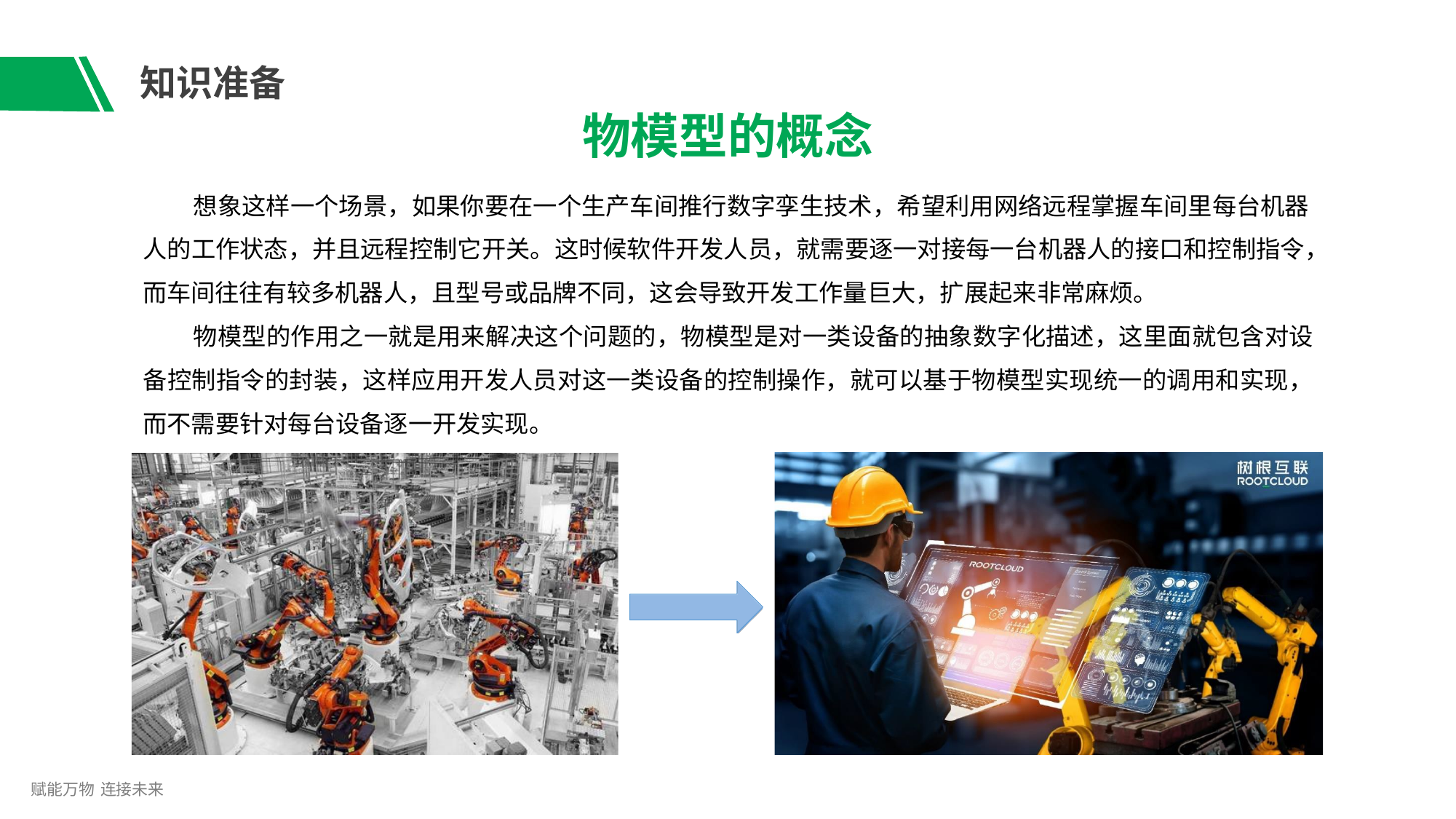

# 知识准备
物模型的概念
想象这样一个场景，如果你要在一个生产车间推行数字孪生技术，希望利用网络远程掌握车间里每台机器 人的工作状态，并且远程控制它开关。这时候软件开发人员，就需要逐一对接每一台机器人的接口和控制指令， 而车间往往有较多机器人，且型号或品牌不同，这会导致开发工作量巨大，扩展起来非常麻烦。
物模型的作用之一就是用来解决这个问题的，物模型是对一类设备的抽象数字化描述，这里面就包含对设 备控制指令的封装，这样应用开发人员对这一类设备的控制操作，就可以基于物模型实现统一的调用和实现， 而不需要针对每台设备逐一开发实现。

赋能万物 连接未来